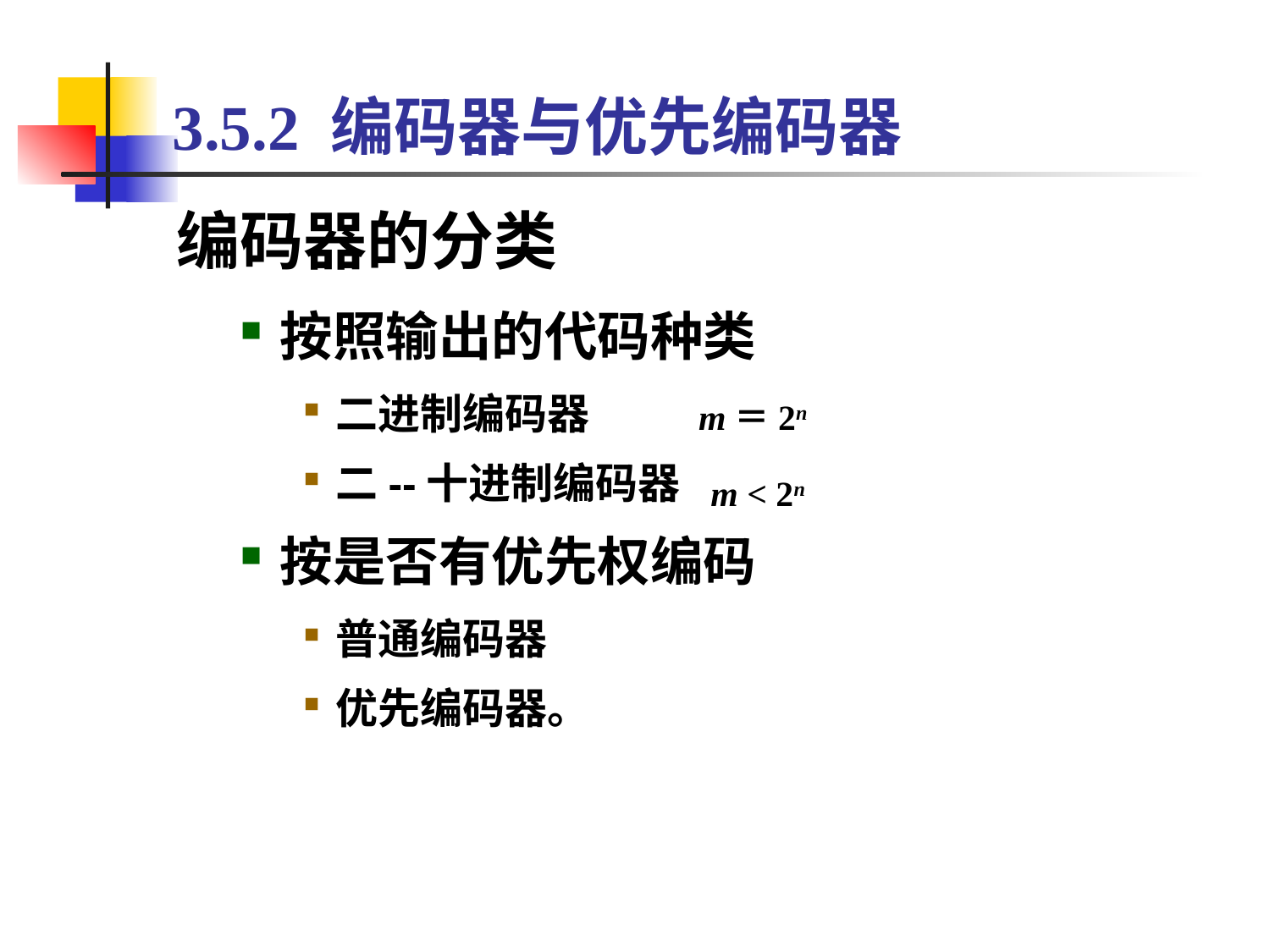

# 3.5.2 编码器与优先编码器
编码器的分类
按照输出的代码种类
二进制编码器
二--十进制编码器
按是否有优先权编码
普通编码器
优先编码器。
m＝2n
m < 2n